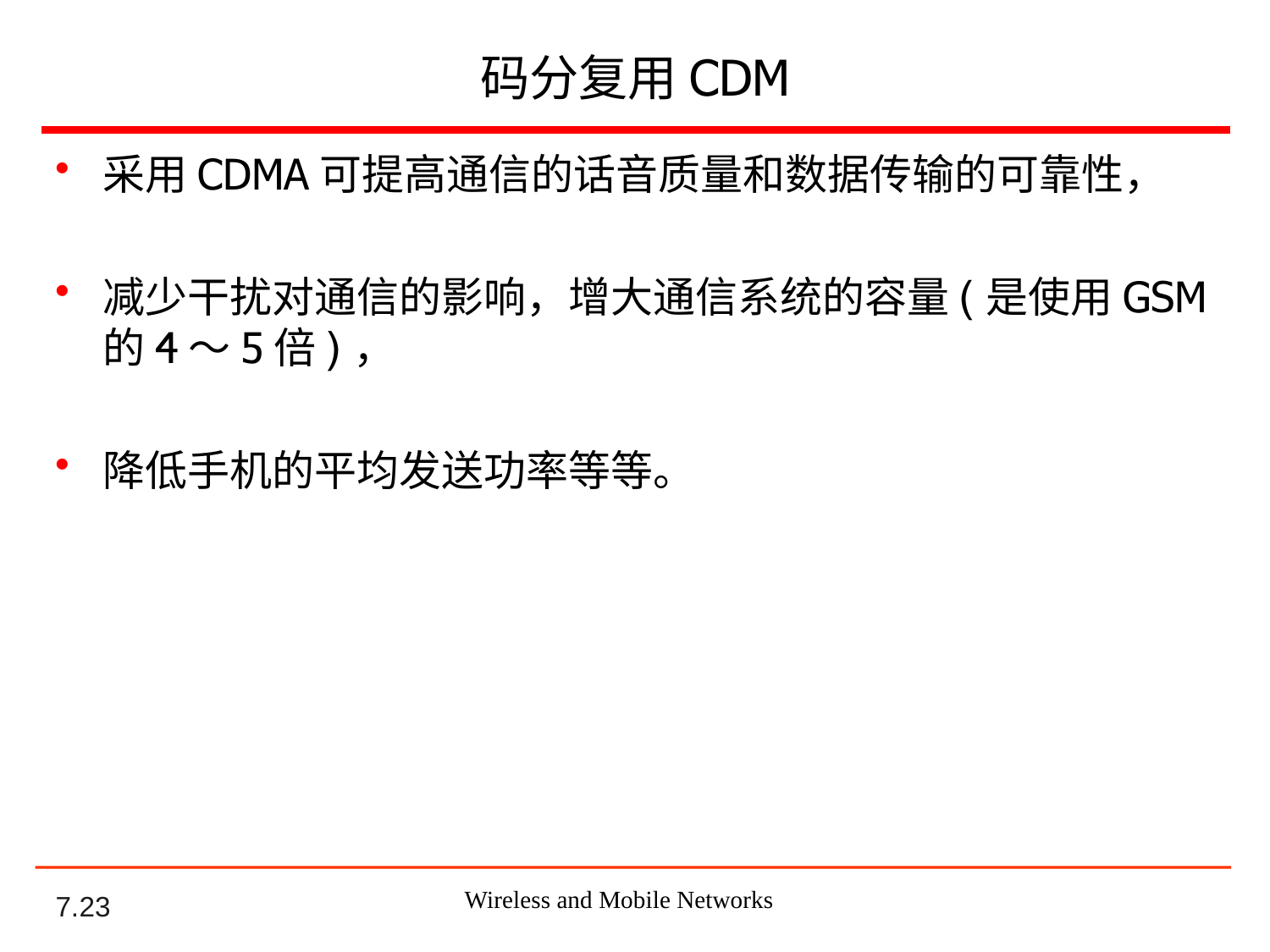

# 码分复用CDM
采用CDMA可提高通信的话音质量和数据传输的可靠性，

减少干扰对通信的影响，增大通信系统的容量(是使用GSM的4～5倍)，

降低手机的平均发送功率等等。